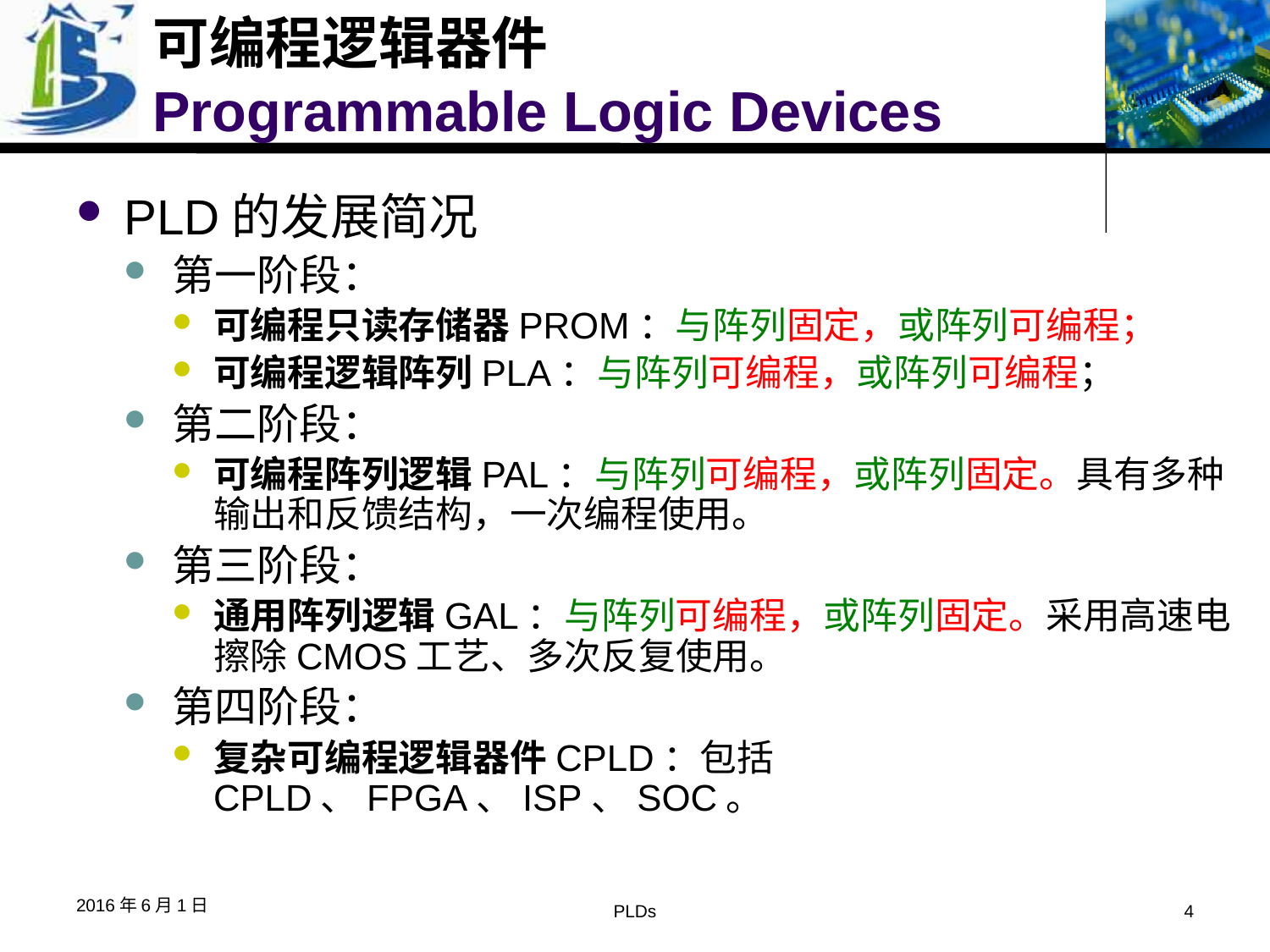

# 可编程逻辑器件 Programmable Logic Devices
PLD的发展简况
第一阶段：
可编程只读存储器PROM：与阵列固定，或阵列可编程；
可编程逻辑阵列PLA：与阵列可编程，或阵列可编程；
第二阶段：
可编程阵列逻辑PAL：与阵列可编程，或阵列固定。具有多种输出和反馈结构，一次编程使用。
第三阶段：
通用阵列逻辑GAL：与阵列可编程，或阵列固定。采用高速电擦除CMOS工艺、多次反复使用。
第四阶段：
复杂可编程逻辑器件CPLD：包括CPLD、FPGA、ISP、SOC。
2016年6月1日
PLDs
4